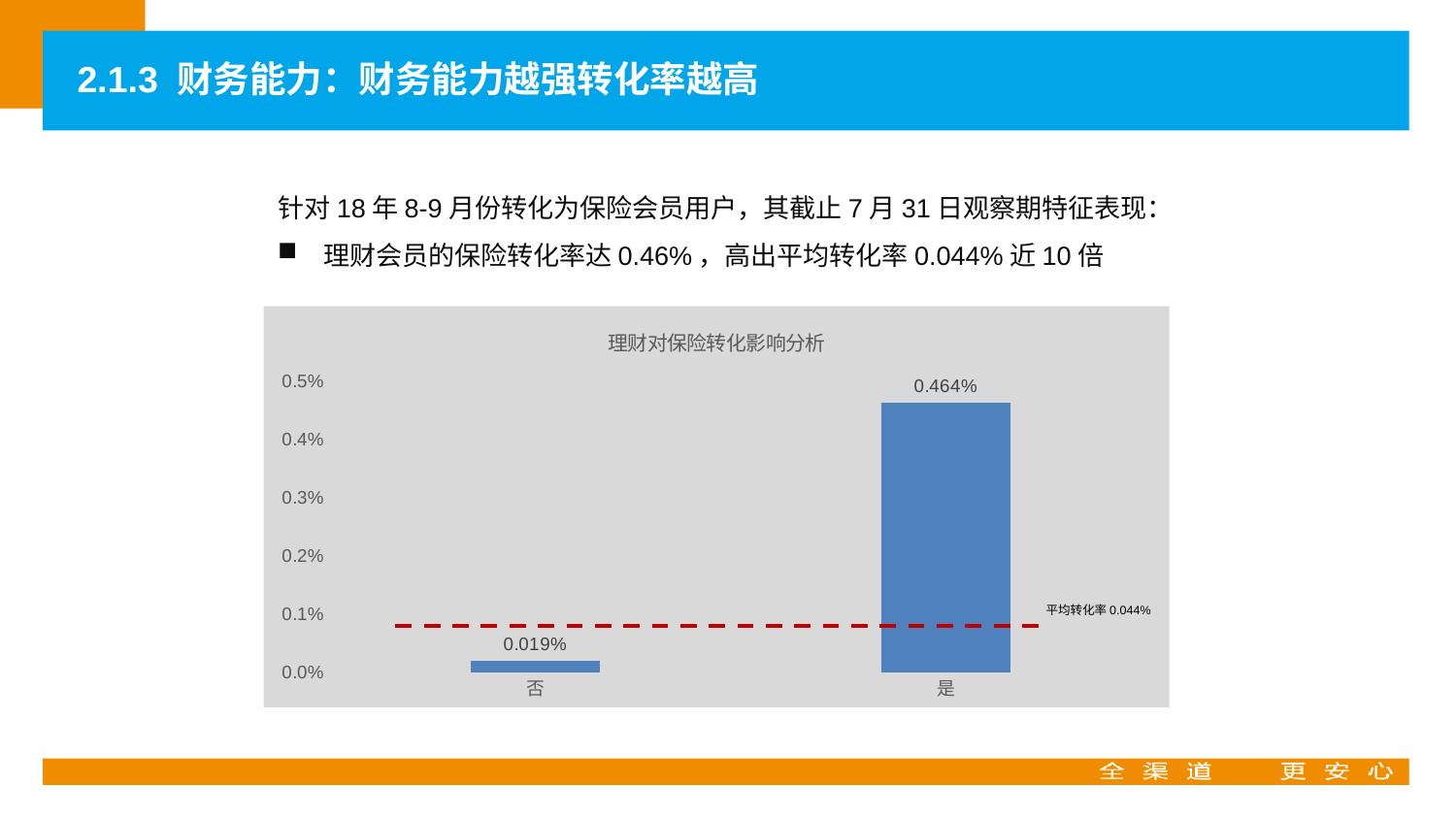

2.1.3 财务能力：财务能力越强转化率越高
针对18年8-9月份转化为保险会员用户，其截止7月31日观察期特征表现：
理财会员的保险转化率达0.46%，高出平均转化率0.044%近10倍

### Chart: 理财对保险转化影响分析

| Category | 转化率 |
|---|---|
| 否 | 0.00019115370111188765 |
| 是 | 0.004639256179734991 |
平均转化率0.044%